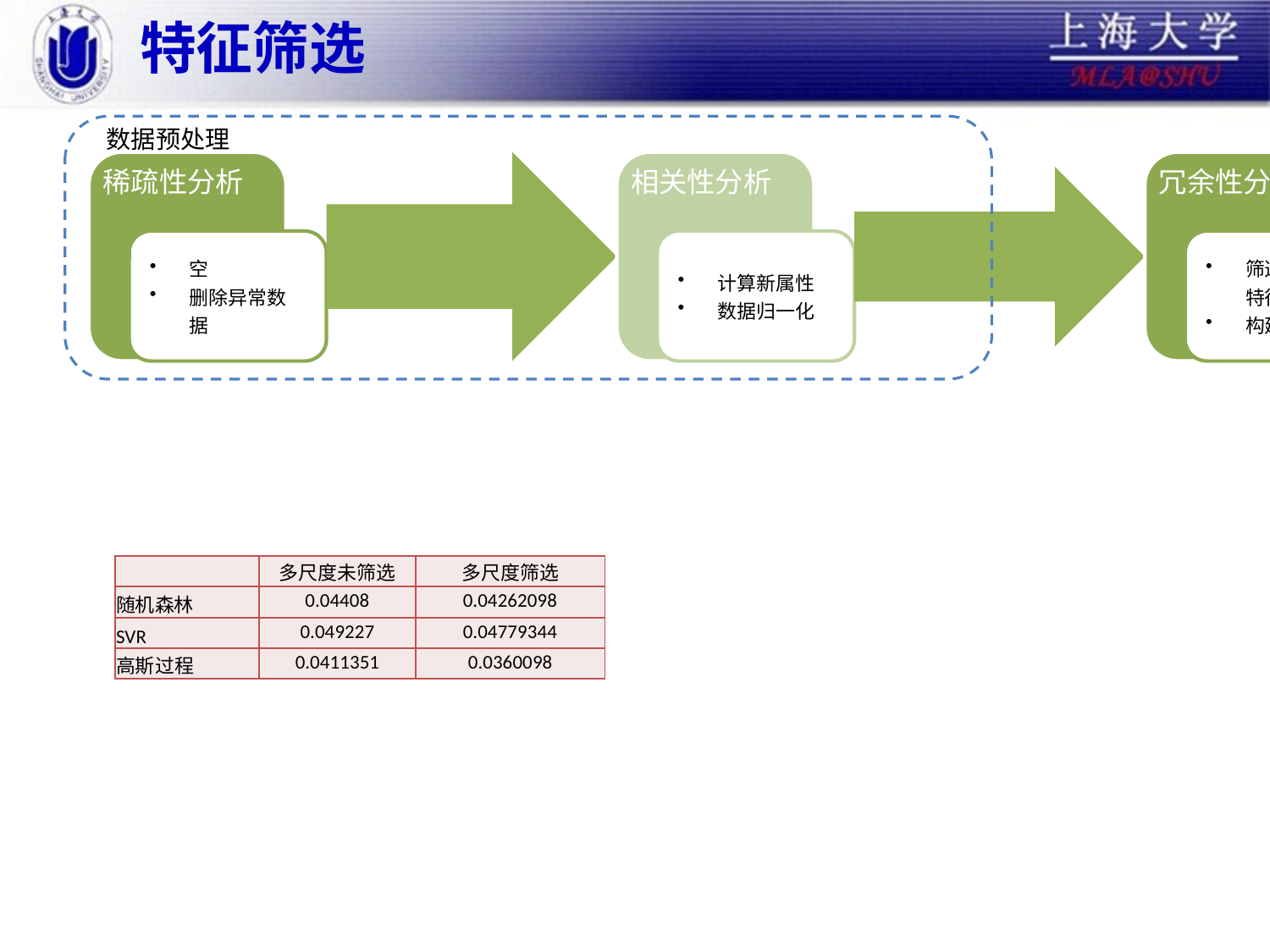

# 特征筛选

数据预处理
稀疏性分析
相关性分析
删除异常数据
数据归一化
空
计算新属性
|  | 多尺度未筛选 | 多尺度筛选 |
| --- | --- | --- |
| 随机森林 | 0.04408 | 0.04262098 |
| SVR | 0.049227 | 0.04779344 |
| 高斯过程 | 0.0411351 | 0.0360098 |